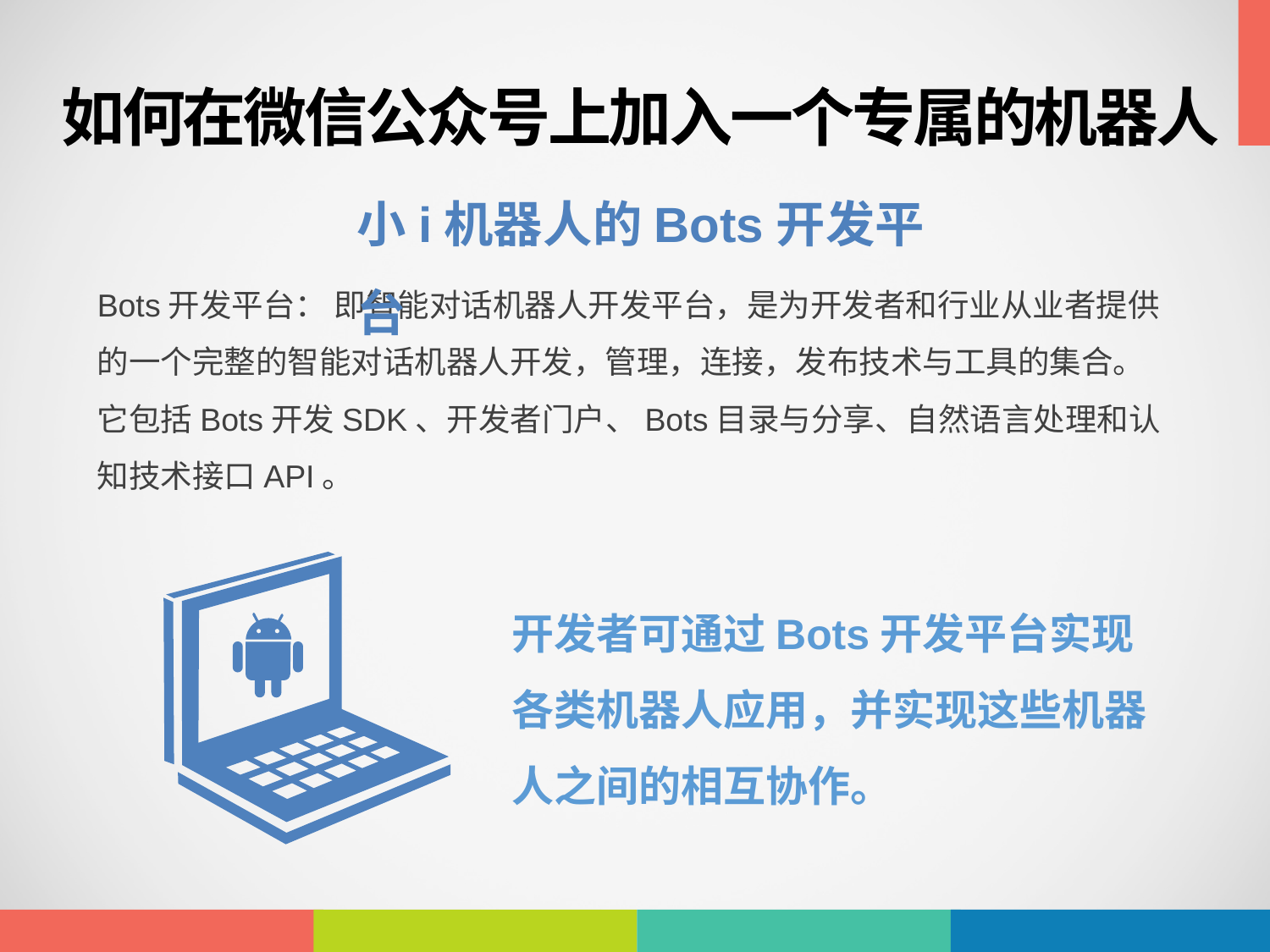

如何在微信公众号上加入一个专属的机器人
小i机器人的Bots开发平台
Bots开发平台： 即智能对话机器人开发平台，是为开发者和行业从业者提供的一个完整的智能对话机器人开发，管理，连接，发布技术与工具的集合。它包括Bots开发SDK、开发者门户、Bots目录与分享、自然语言处理和认知技术接口API。

开发者可通过Bots开发平台实现各类机器人应用，并实现这些机器人之间的相互协作。